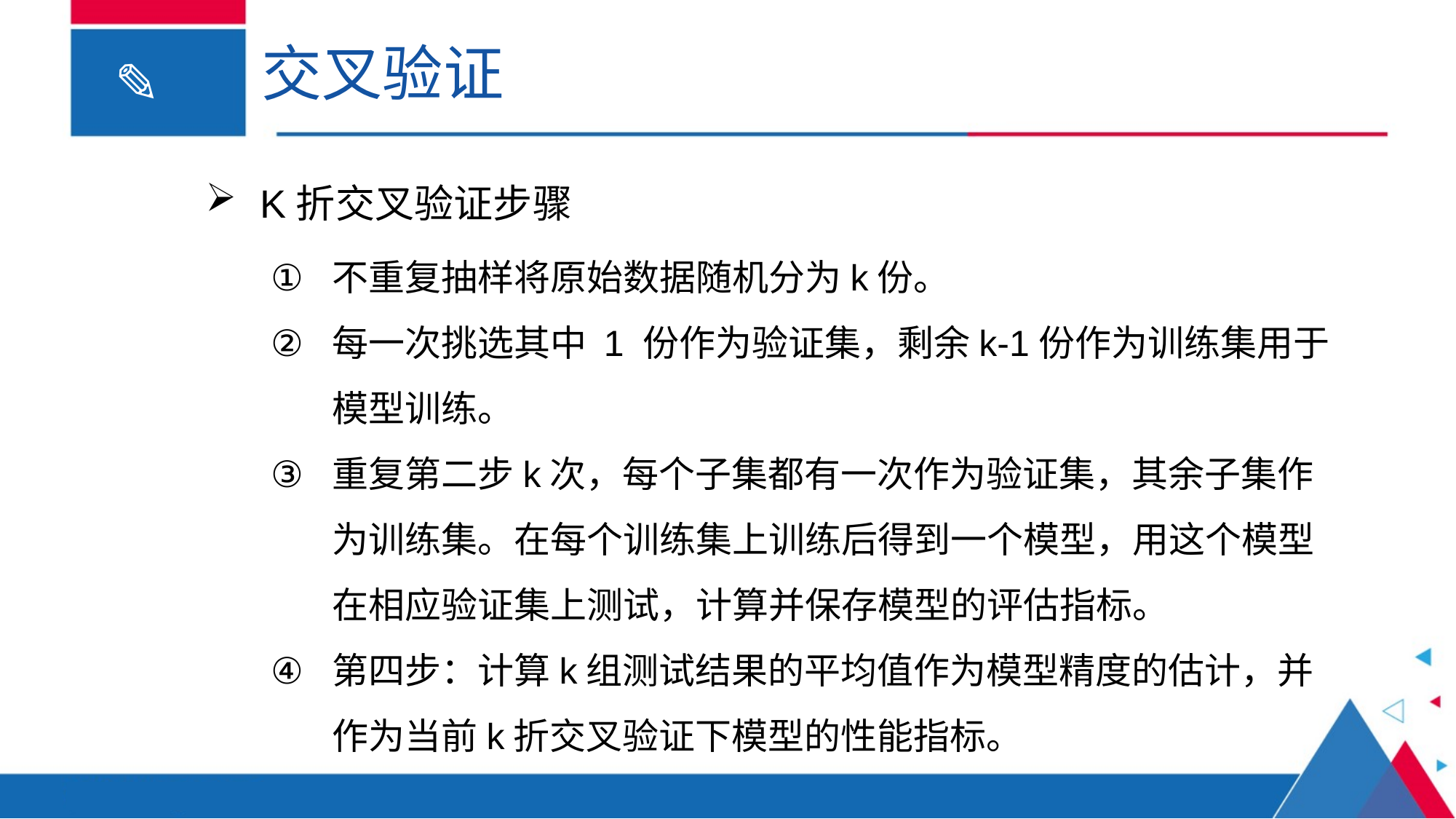

# 交叉验证
K折交叉验证步骤
不重复抽样将原始数据随机分为k份。
每一次挑选其中 1 份作为验证集，剩余k-1份作为训练集用于模型训练。
重复第二步k次，每个子集都有一次作为验证集，其余子集作为训练集。在每个训练集上训练后得到一个模型，用这个模型在相应验证集上测试，计算并保存模型的评估指标。
第四步：计算k组测试结果的平均值作为模型精度的估计，并作为当前k折交叉验证下模型的性能指标。